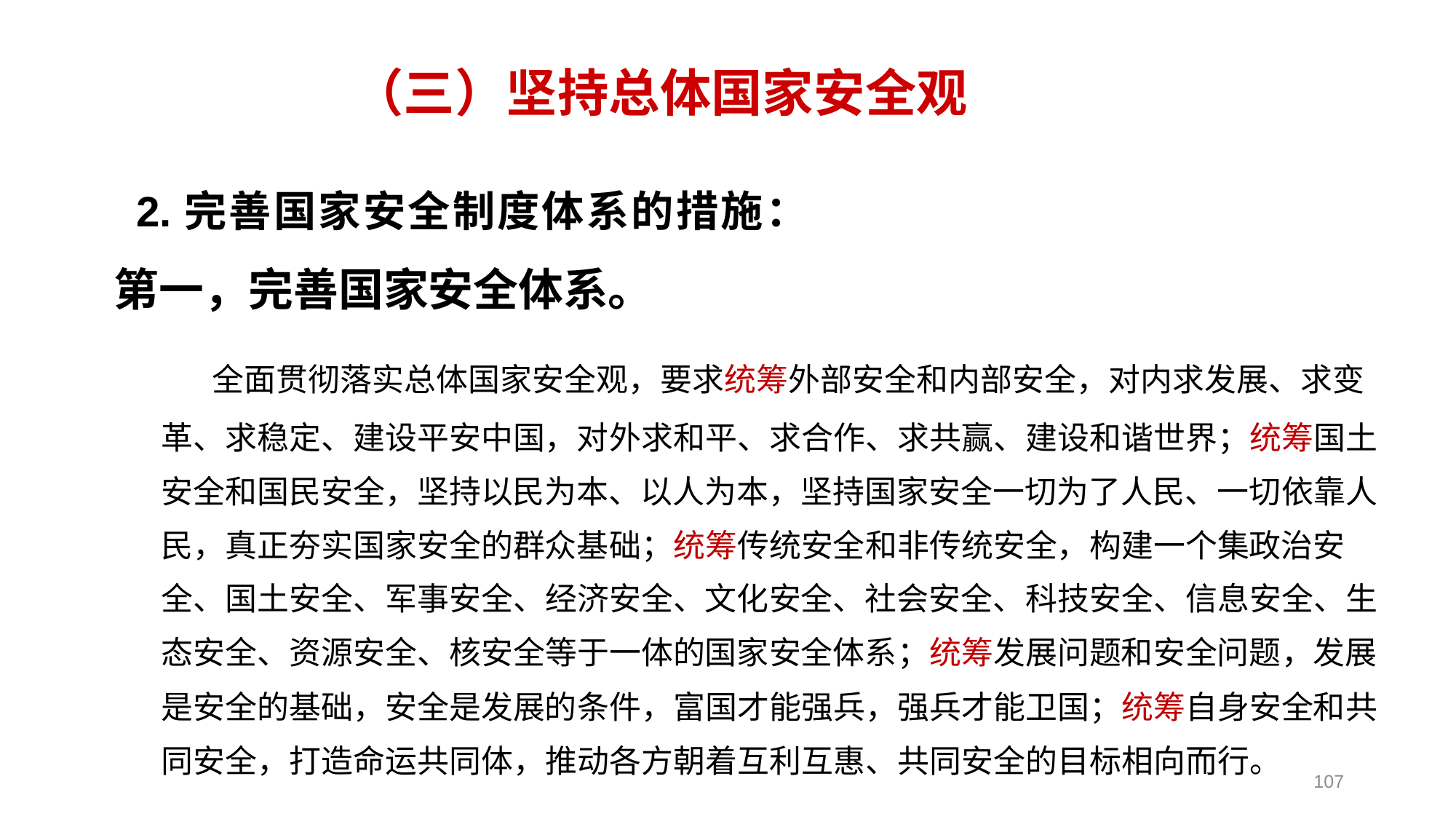

（三）坚持总体国家安全观

2.完善国家安全制度体系的措施：
第一，完善国家安全体系。
　全面贯彻落实总体国家安全观，要求统筹外部安全和内部安全，对内求发展、求变革、求稳定、建设平安中国，对外求和平、求合作、求共赢、建设和谐世界；统筹国土安全和国民安全，坚持以民为本、以人为本，坚持国家安全一切为了人民、一切依靠人民，真正夯实国家安全的群众基础；统筹传统安全和非传统安全，构建一个集政治安全、国土安全、军事安全、经济安全、文化安全、社会安全、科技安全、信息安全、生态安全、资源安全、核安全等于一体的国家安全体系；统筹发展问题和安全问题，发展是安全的基础，安全是发展的条件，富国才能强兵，强兵才能卫国；统筹自身安全和共同安全，打造命运共同体，推动各方朝着互利互惠、共同安全的目标相向而行。

107